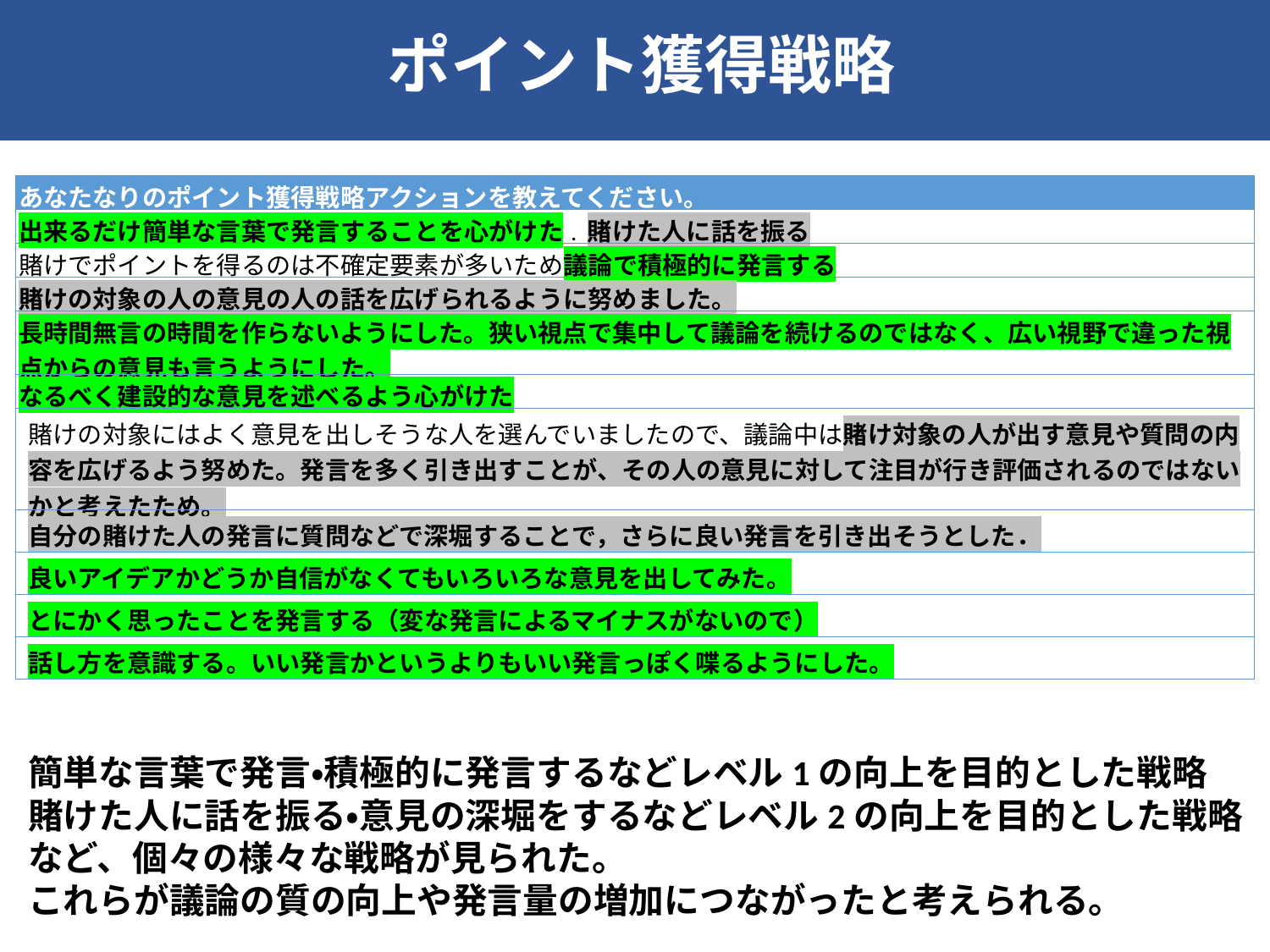

ポイント獲得戦略
| あなたなりのポイント獲得戦略アクションを教えてください。 |
| --- |
| 出来るだけ簡単な言葉で発言することを心がけた. 賭けた人に話を振る |
| 賭けでポイントを得るのは不確定要素が多いため議論で積極的に発言する |
| 賭けの対象の人の意見の人の話を広げられるように努めました。 |
| 長時間無言の時間を作らないようにした。狭い視点で集中して議論を続けるのではなく、広い視野で違った視点からの意見も言うようにした。 |
| なるべく建設的な意見を述べるよう心がけた |
| 賭けの対象にはよく意見を出しそうな人を選んでいましたので、議論中は賭け対象の人が出す意見や質問の内容を広げるよう努めた。発言を多く引き出すことが、その人の意見に対して注目が行き評価されるのではないかと考えたため。 |
| 自分の賭けた人の発言に質問などで深堀することで，さらに良い発言を引き出そうとした． |
| 良いアイデアかどうか自信がなくてもいろいろな意見を出してみた。 |
| とにかく思ったことを発言する（変な発言によるマイナスがないので） |
| 話し方を意識する。いい発言かというよりもいい発言っぽく喋るようにした。 |
簡単な言葉で発言・積極的に発言するなどレベル1の向上を目的とした戦略
賭けた人に話を振る・意見の深堀をするなどレベル2の向上を目的とした戦略
など、個々の様々な戦略が見られた。
これらが議論の質の向上や発言量の増加につながったと考えられる。